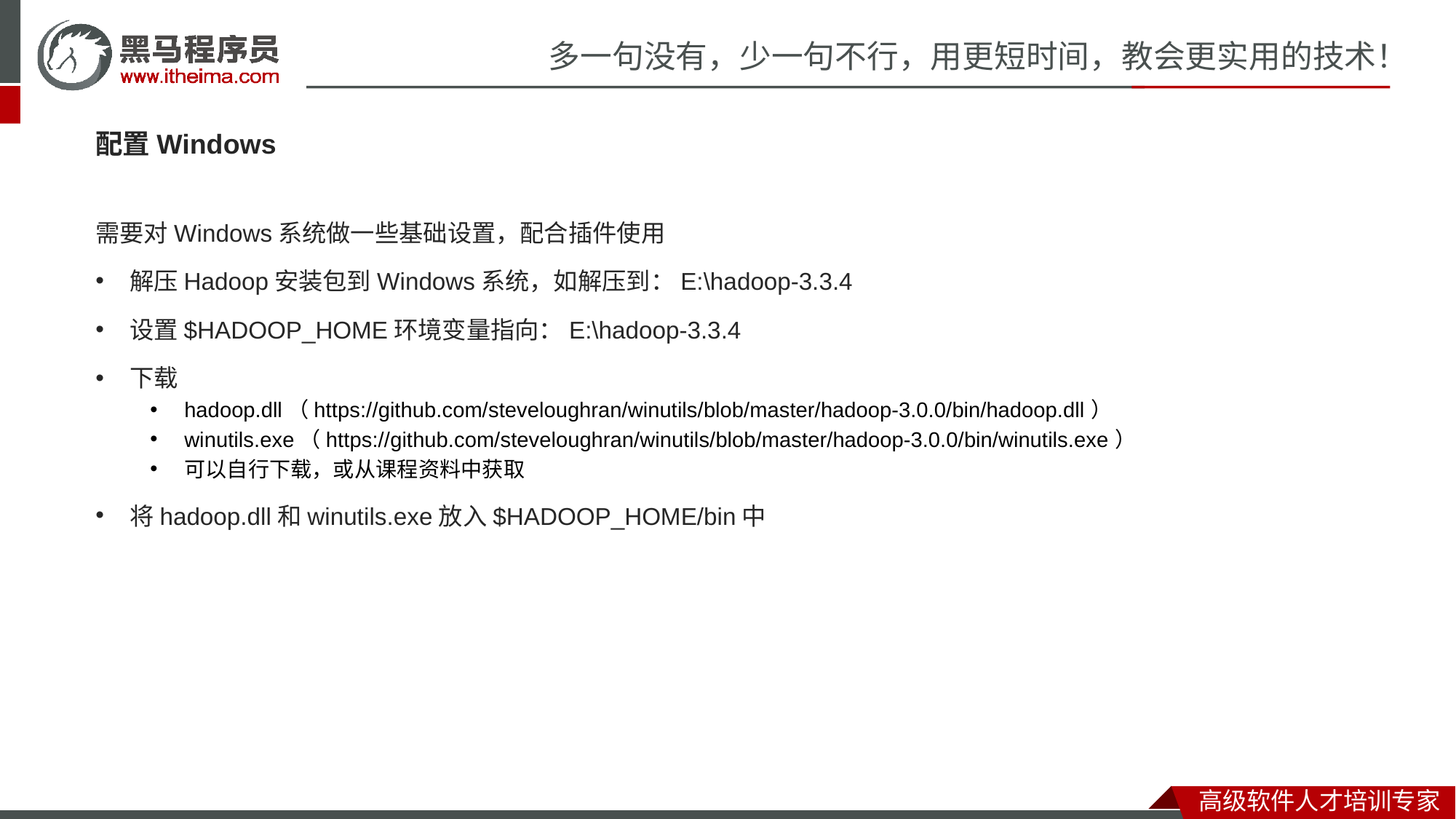

配置Windows
需要对Windows系统做一些基础设置，配合插件使用
解压Hadoop安装包到Windows系统，如解压到：E:\hadoop-3.3.4
设置$HADOOP_HOME环境变量指向：E:\hadoop-3.3.4
下载
hadoop.dll（https://github.com/steveloughran/winutils/blob/master/hadoop-3.0.0/bin/hadoop.dll）
winutils.exe（https://github.com/steveloughran/winutils/blob/master/hadoop-3.0.0/bin/winutils.exe）
可以自行下载，或从课程资料中获取
将hadoop.dll和winutils.exe放入$HADOOP_HOME/bin中